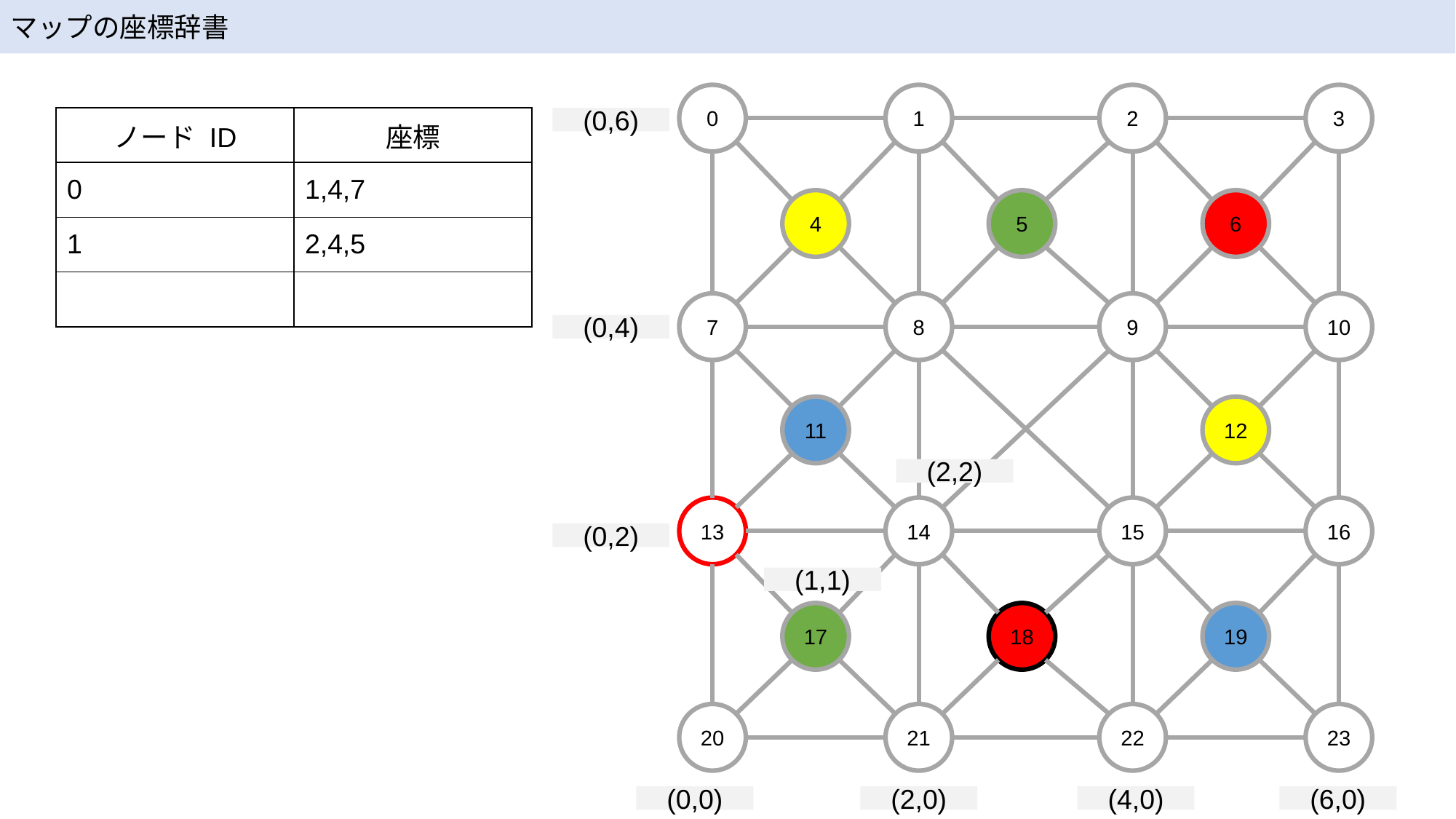

マップの座標辞書
0
1
4
7
8
11
13
14
17
20
21
2
3
5
6
9
10
12
15
16
18
19
22
23
| ノード ID | 座標 |
| --- | --- |
| 0 | 1,4,7 |
| 1 | 2,4,5 |
|  |  |
(0,6)
(0,4)
(2,2)
(0,2)
(1,1)
(0,0)
(2,0)
(4,0)
(6,0)